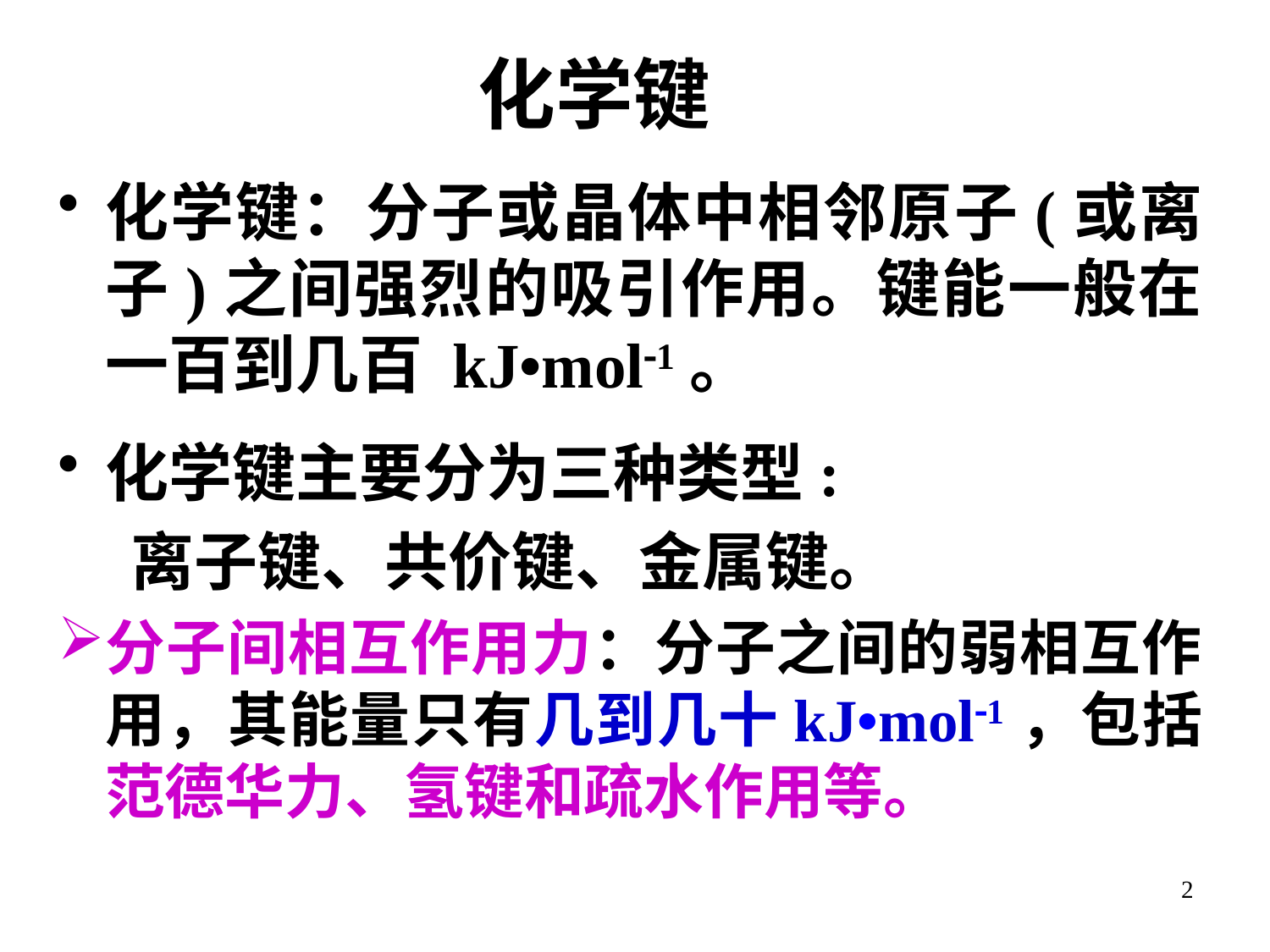

# 化学键
化学键：分子或晶体中相邻原子(或离子)之间强烈的吸引作用。键能一般在一百到几百 kJ•mol−1。
化学键主要分为三种类型:
    离子键、共价键、金属键。
分子间相互作用力：分子之间的弱相互作用，其能量只有几到几十kJ•mol−1，包括范德华力、氢键和疏水作用等。
2